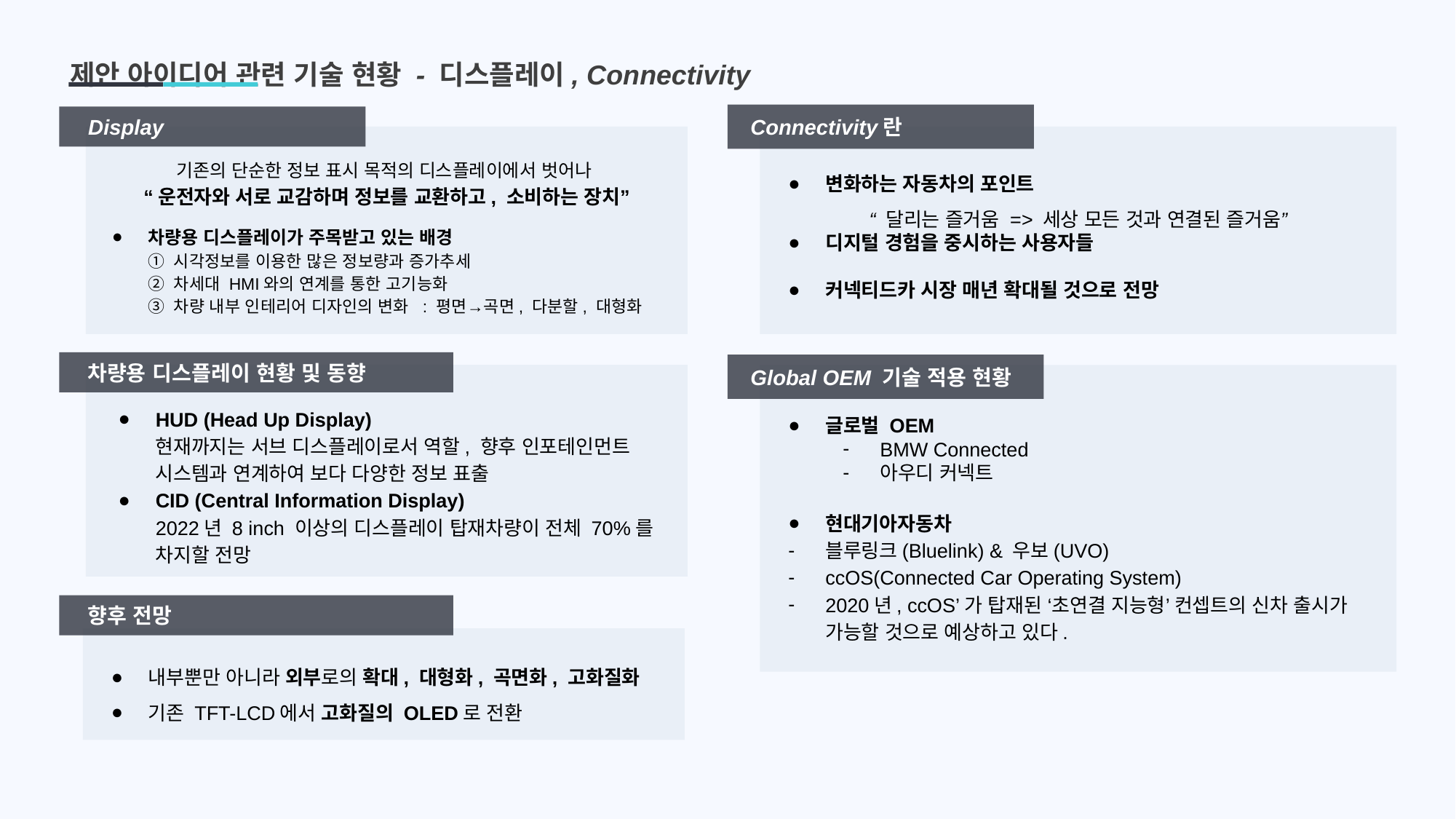

제안 아이디어 관련 기술 현황 - 디스플레이, Connectivity

  Connectivity란
   Display

기존의 단순한 정보 표시 목적의 디스플레이에서 벗어나
“운전자와 서로 교감하며 정보를 교환하고, 소비하는 장치”

차량용 디스플레이가 주목받고 있는 배경
① 시각정보를 이용한 많은 정보량과 증가추세
② 차세대 HMI와의 연계를 통한 고기능화
③ 차량 내부 인테리어 디자인의 변화  : 평면→곡면, 다분할, 대형화

변화하는 자동차의 포인트
“ 달리는 즐거움 => 세상 모든 것과 연결된 즐거움”
디지털 경험을 중시하는 사용자들

커넥티드카 시장 매년 확대될 것으로 전망

  차량용 디스플레이 현황 및 동향
  Global OEM 기술 적용 현황

글로벌 OEM
BMW Connected
아우디 커넥트

현대기아자동차
블루링크(Bluelink) & 우보(UVO)
ccOS(Connected Car Operating System)
2020년, ccOS’가 탑재된 ‘초연결 지능형’ 컨셉트의 신차 출시가 가능할 것으로 예상하고 있다.

HUD (Head Up Display)
현재까지는 서브 디스플레이로서 역할, 향후 인포테인먼트 시스템과 연계하여 보다 다양한 정보 표출
CID (Central Information Display)
2022년 8 inch 이상의 디스플레이 탑재차량이 전체 70%를 차지할 전망
  향후 전망

내부뿐만 아니라 외부로의 확대, 대형화, 곡면화, 고화질화
기존 TFT-LCD에서 고화질의 OLED로 전환